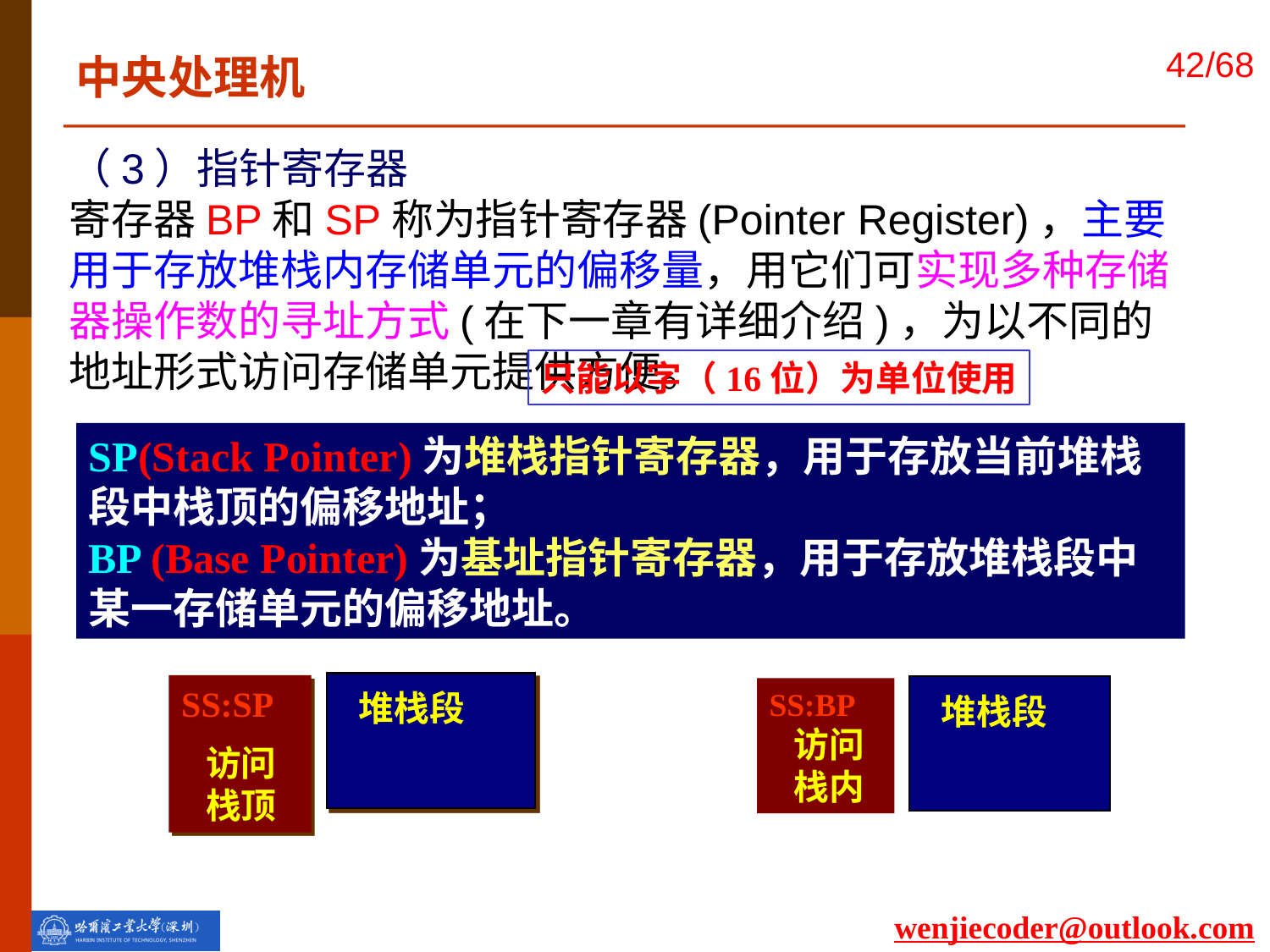

中央处理机
（3）指针寄存器
寄存器BP和SP称为指针寄存器(Pointer Register)，主要用于存放堆栈内存储单元的偏移量，用它们可实现多种存储器操作数的寻址方式(在下一章有详细介绍)，为以不同的地址形式访问存储单元提供方便。
只能以字（16位）为单位使用
SP(Stack Pointer)为堆栈指针寄存器，用于存放当前堆栈段中栈顶的偏移地址；
BP (Base Pointer)为基址指针寄存器，用于存放堆栈段中某一存储单元的偏移地址。
 堆栈段

SS:SP
  访问
  栈顶
 堆栈段

SS:BP
  访问
  栈内